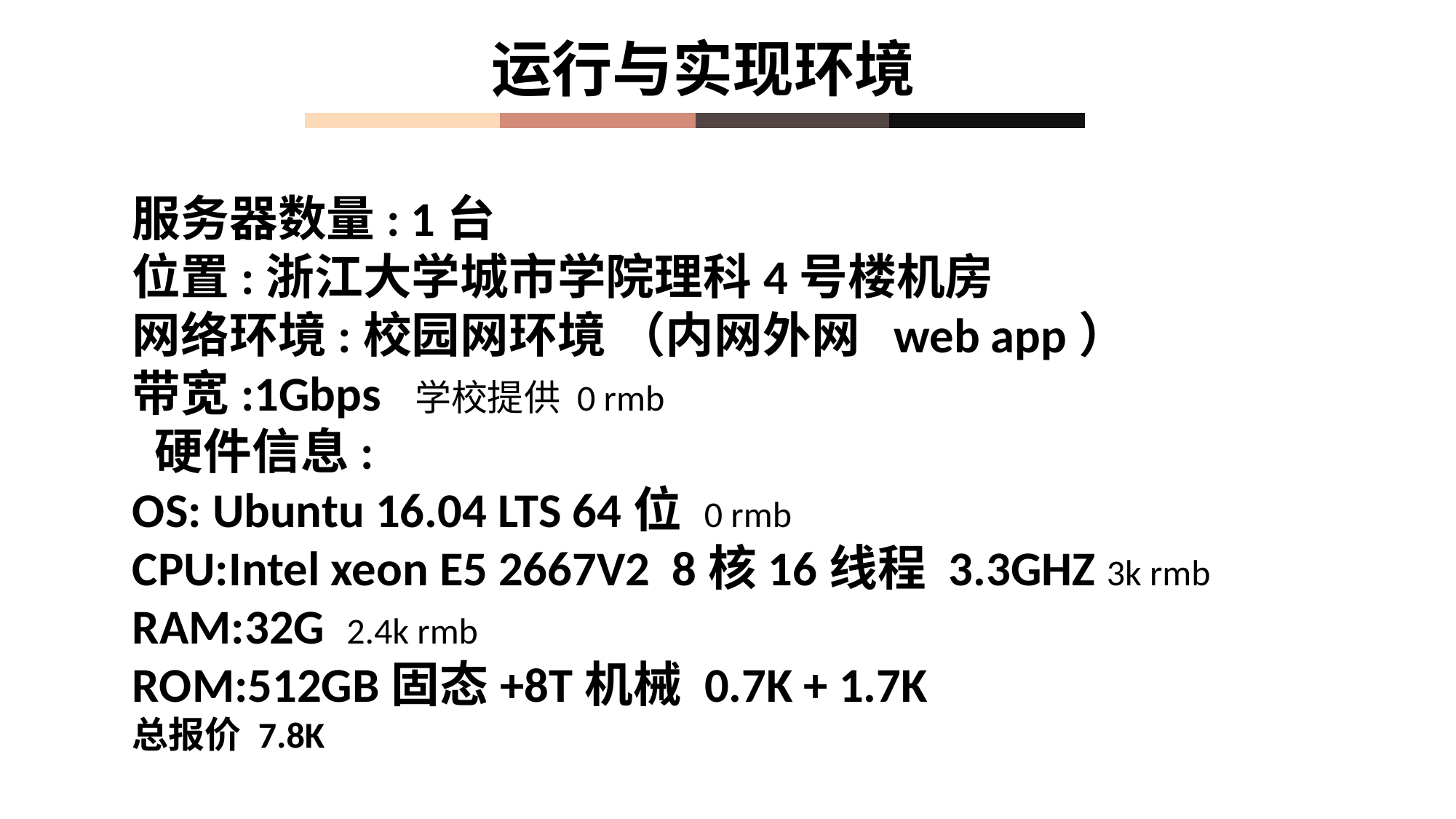

运行与实现环境
服务器数量: 1台
位置:浙江大学城市学院理科4号楼机房
网络环境:校园网环境 （内网外网  web app）
带宽:1Gbps  学校提供 0 rmb
 硬件信息:
OS: Ubuntu 16.04 LTS 64位 0 rmb
CPU:Intel xeon E5 2667V2  8核16线程 3.3GHZ 3k rmb
RAM:32G  2.4k rmb
ROM:512GB固态+8T机械 0.7K + 1.7K
总报价 7.8K